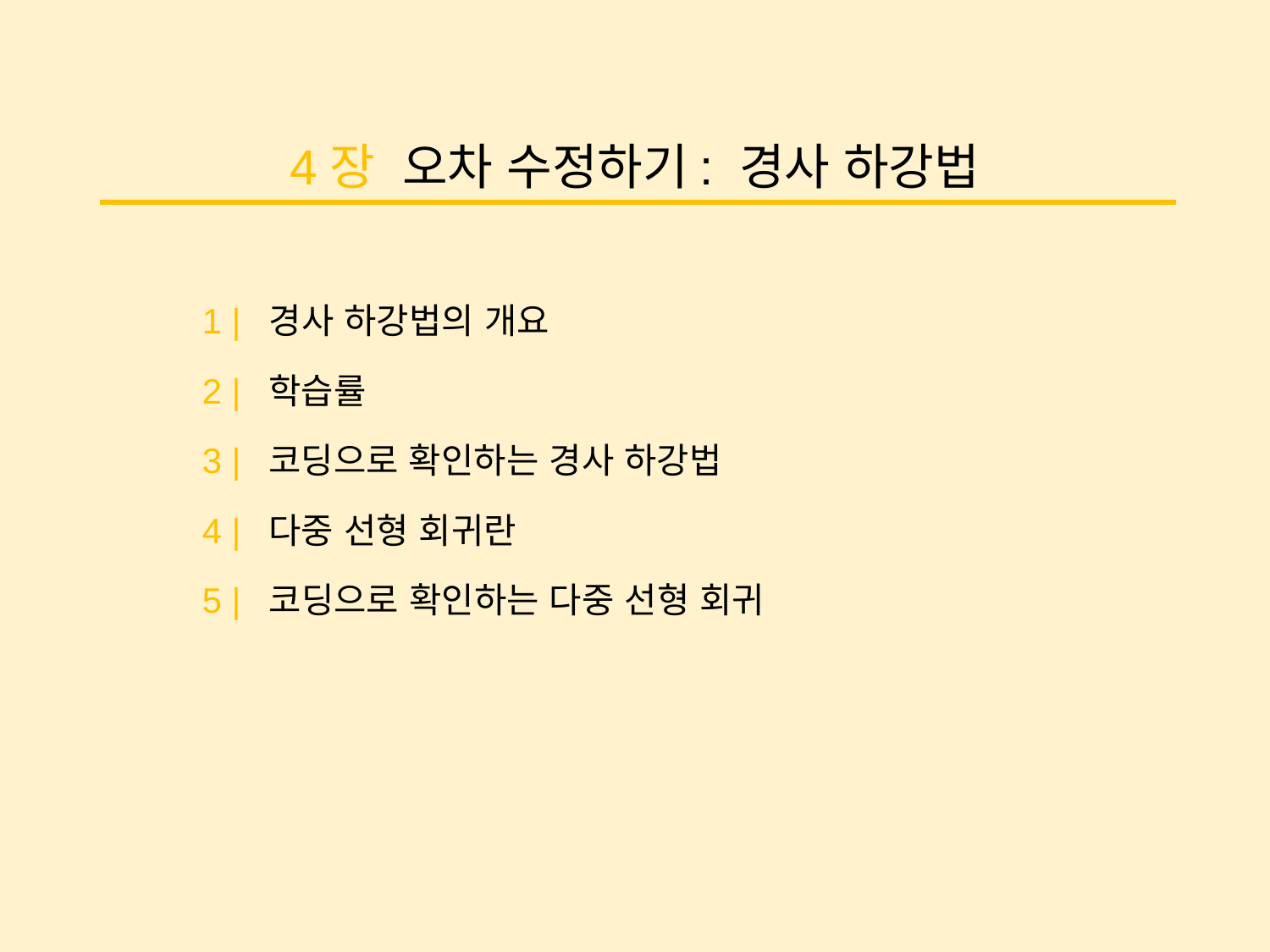

4장  오차 수정하기: 경사 하강법
1 |  경사 하강법의 개요
2 |  학습률
3 |  코딩으로 확인하는 경사 하강법
4 |  다중 선형 회귀란
5 |  코딩으로 확인하는 다중 선형 회귀